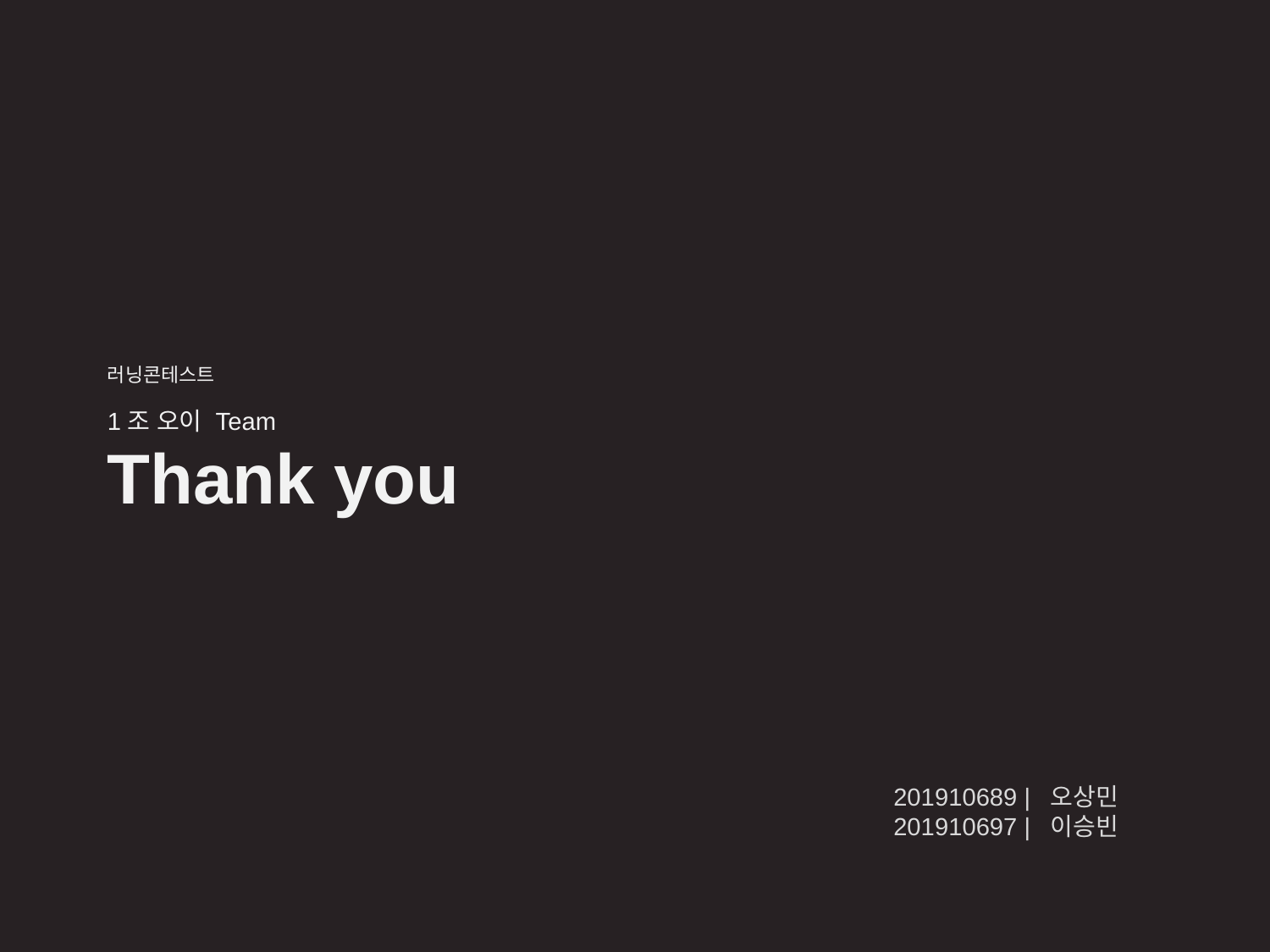

러닝콘테스트
1조 오이 Team
Thank you
201910689 |  오상민
201910697 |  이승빈